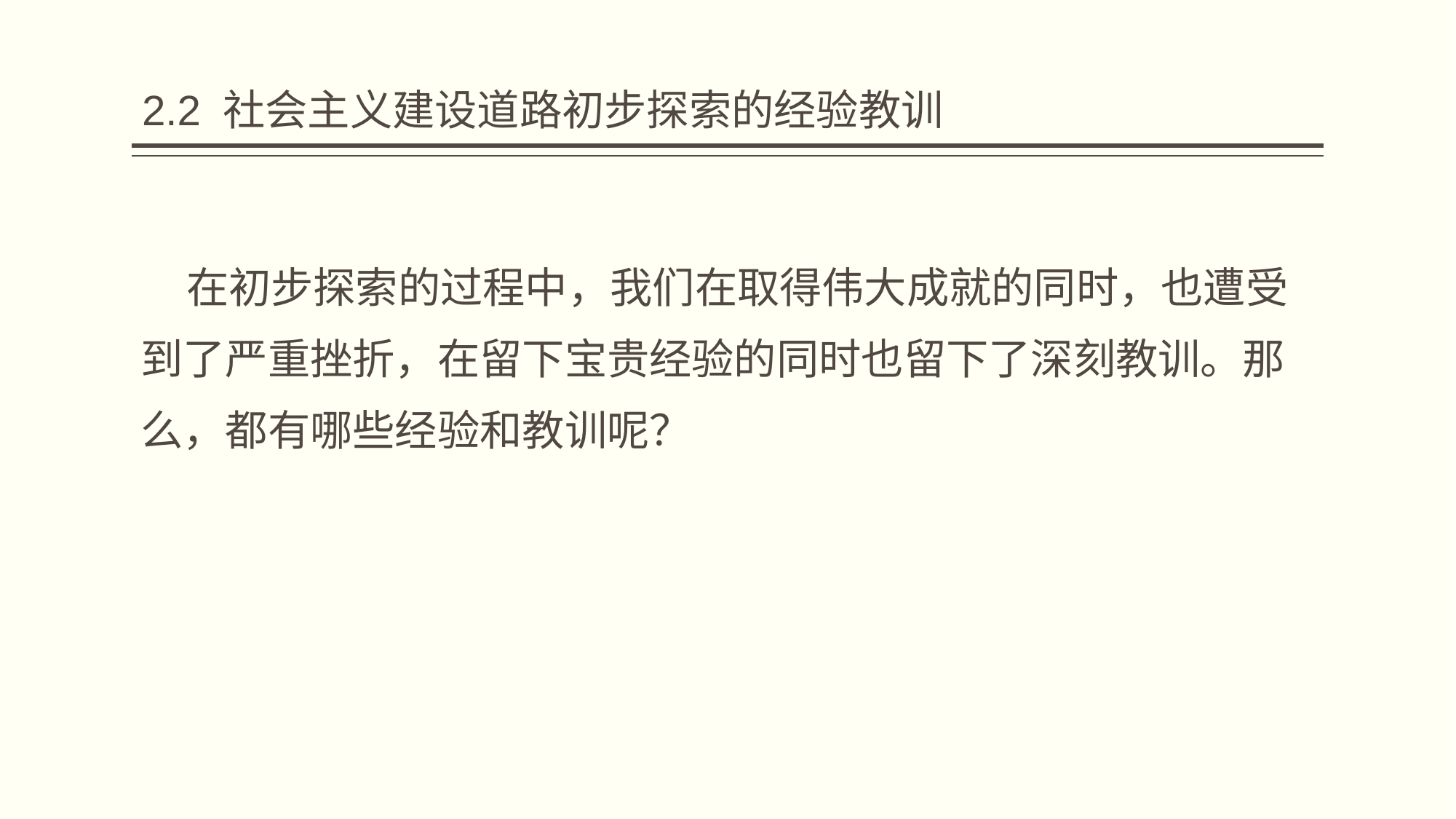

# 2.2 社会主义建设道路初步探索的经验教训
    在初步探索的过程中，我们在取得伟大成就的同时，也遭受到了严重挫折，在留下宝贵经验的同时也留下了深刻教训。那么，都有哪些经验和教训呢？